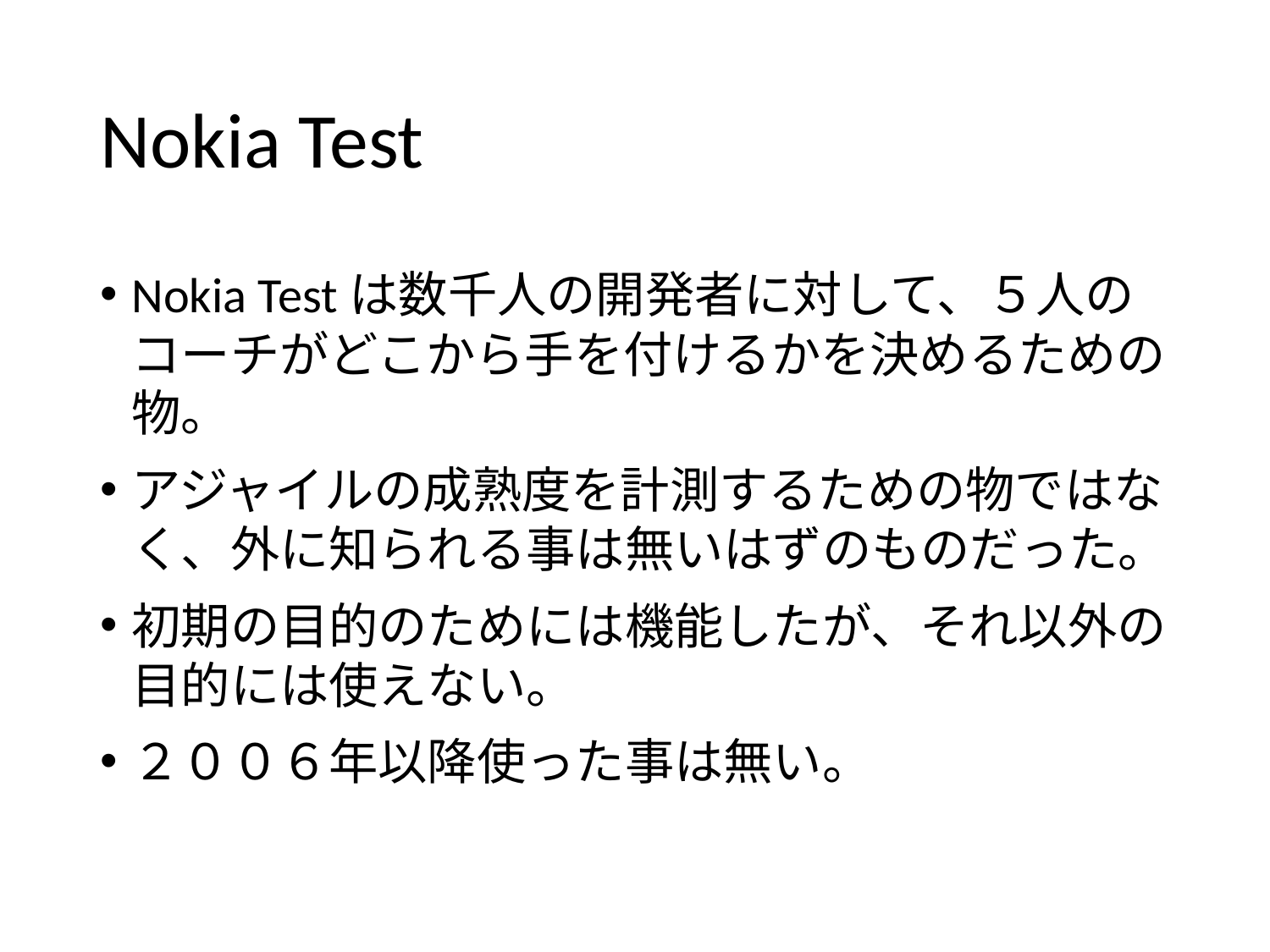

# Nokia Test
Nokia Testは数千人の開発者に対して、５人のコーチがどこから手を付けるかを決めるための物。
アジャイルの成熟度を計測するための物ではなく、外に知られる事は無いはずのものだった。
初期の目的のためには機能したが、それ以外の目的には使えない。
２００６年以降使った事は無い。